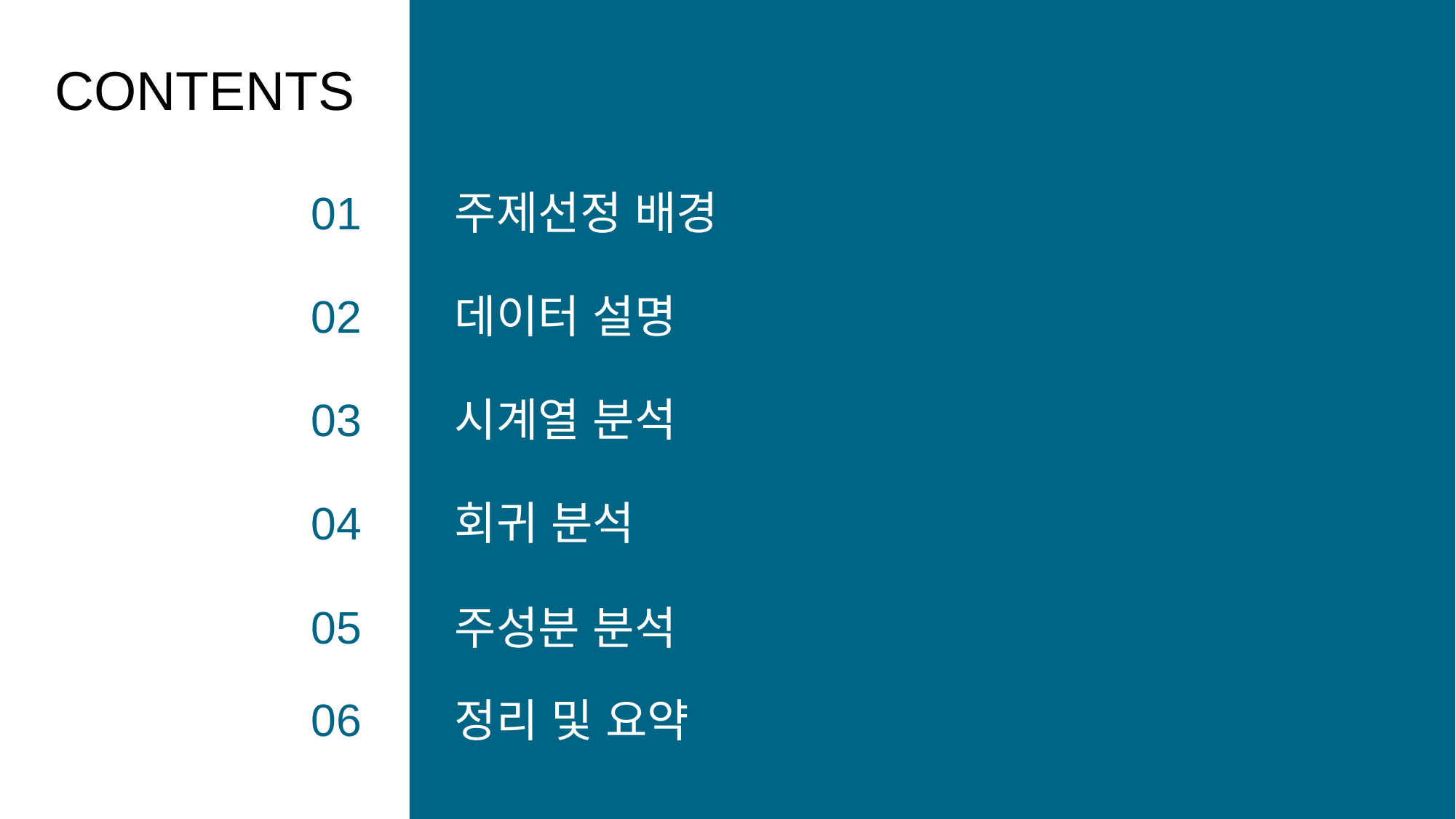

CONTENTS
01
주제선정 배경
데이터 설명
02
03
시계열 분석
04
회귀 분석
05
주성분 분석
06
정리 및 요약